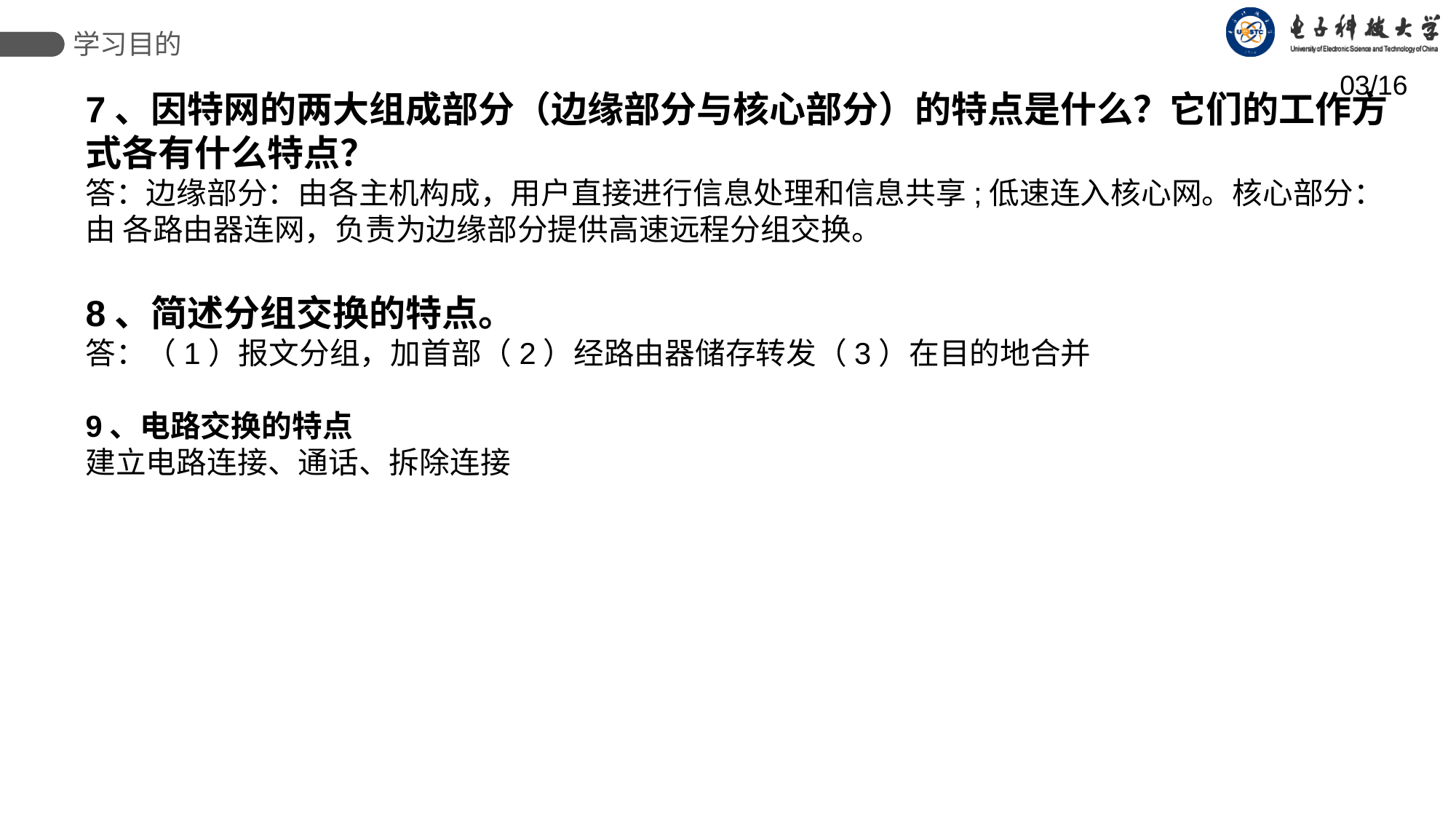

学习目的
03/16
7、因特网的两大组成部分（边缘部分与核心部分）的特点是什么？它们的工作方式各有什么特点？
答：边缘部分：由各主机构成，用户直接进行信息处理和信息共享;低速连入核心网。核心部分：由 各路由器连网，负责为边缘部分提供高速远程分组交换。

8、简述分组交换的特点。
答：（1）报文分组，加首部（2）经路由器储存转发（3）在目的地合并

9、电路交换的特点
建立电路连接、通话、拆除连接